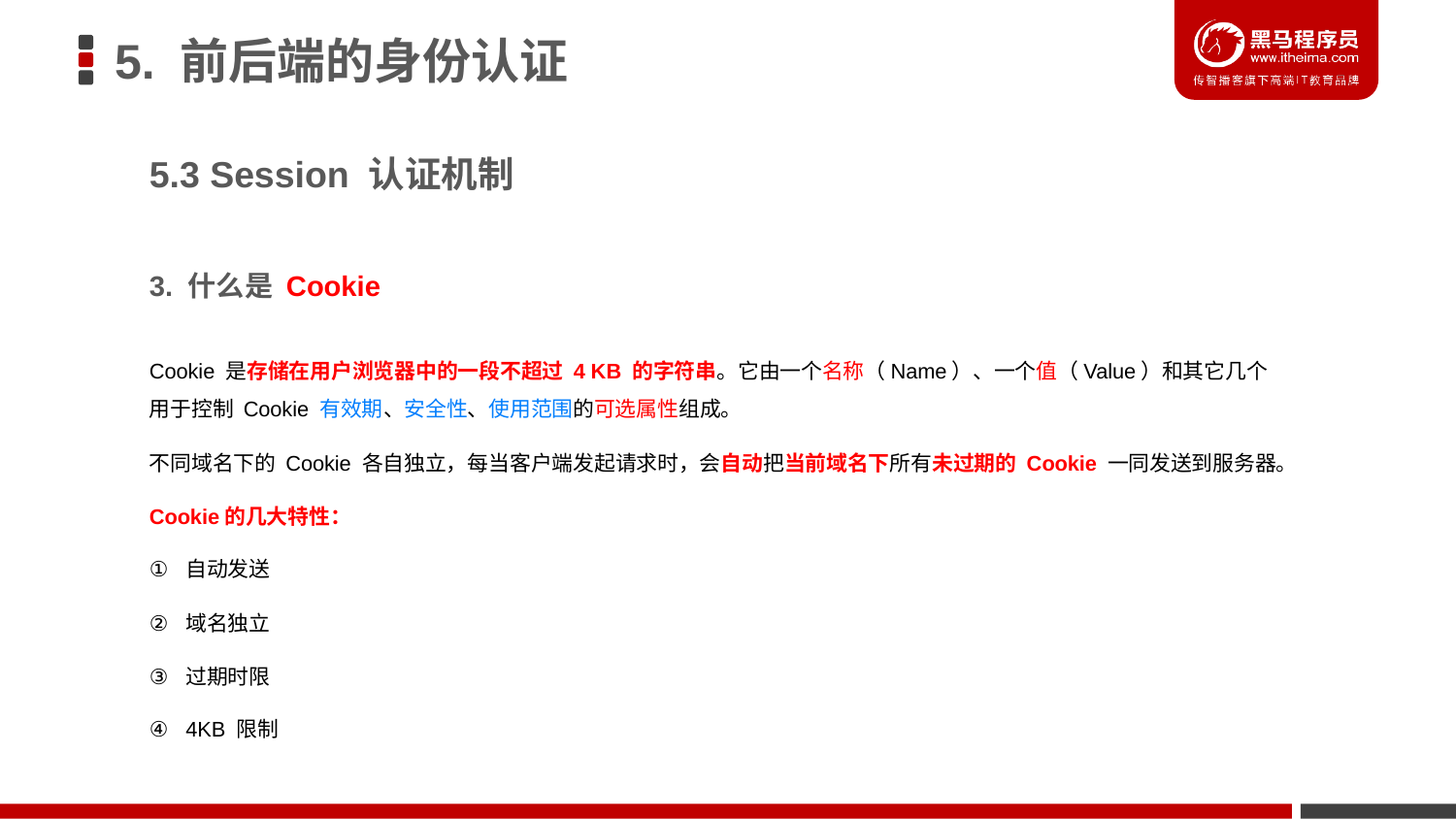

# 5. 前后端的身份认证
5.3 Session 认证机制
3. 什么是 Cookie
Cookie 是存储在用户浏览器中的一段不超过 4 KB 的字符串。它由一个名称（Name）、一个值（Value）和其它几个用于控制 Cookie 有效期、安全性、使用范围的可选属性组成。
不同域名下的 Cookie 各自独立，每当客户端发起请求时，会自动把当前域名下所有未过期的 Cookie 一同发送到服务器。
Cookie的几大特性：
自动发送
域名独立
过期时限
4KB 限制